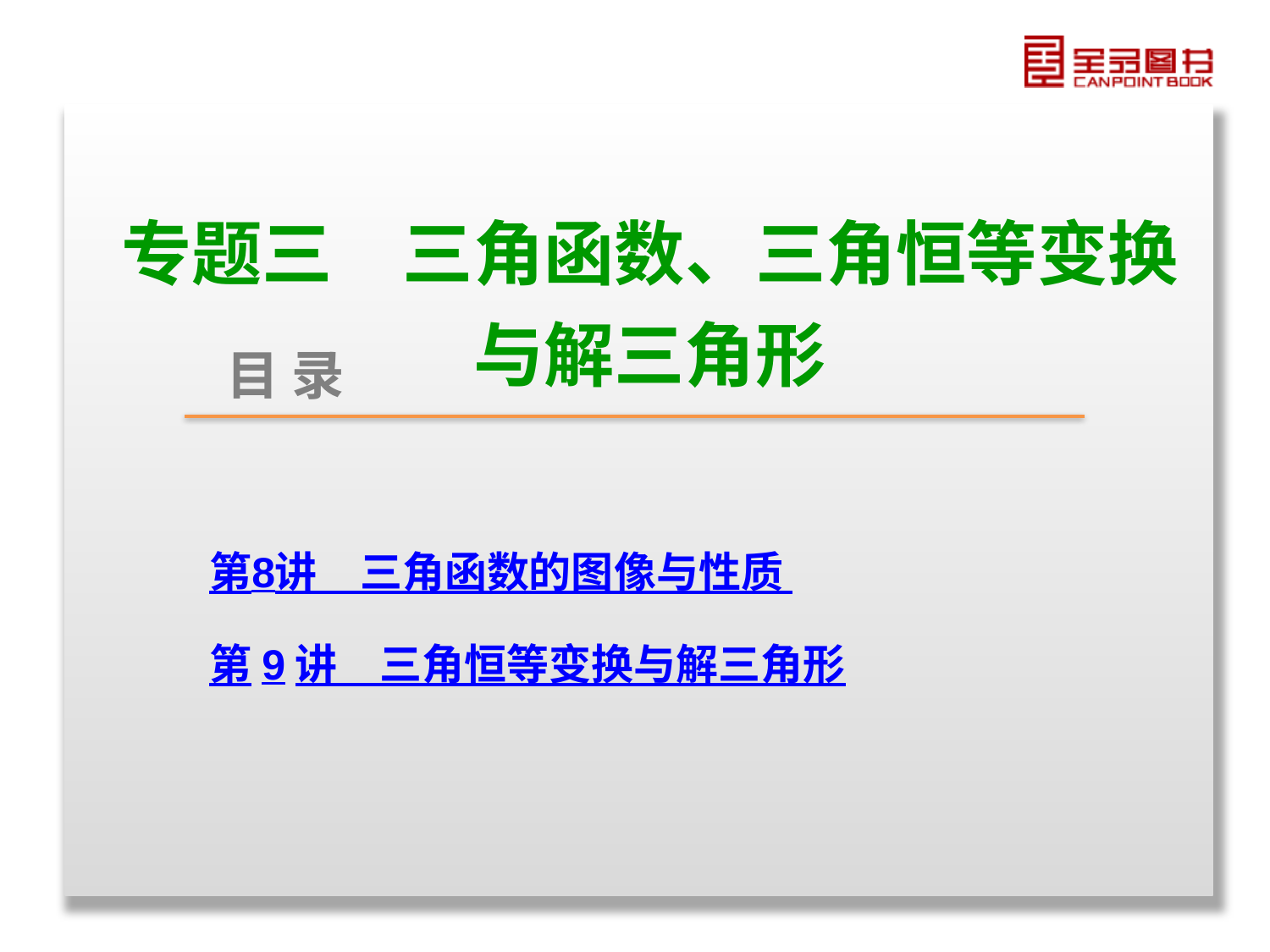

专题三　三角函数、三角恒等变换与解三角形
目 录

第8讲　三角函数的图像与性质
第9讲　三角恒等变换与解三角形